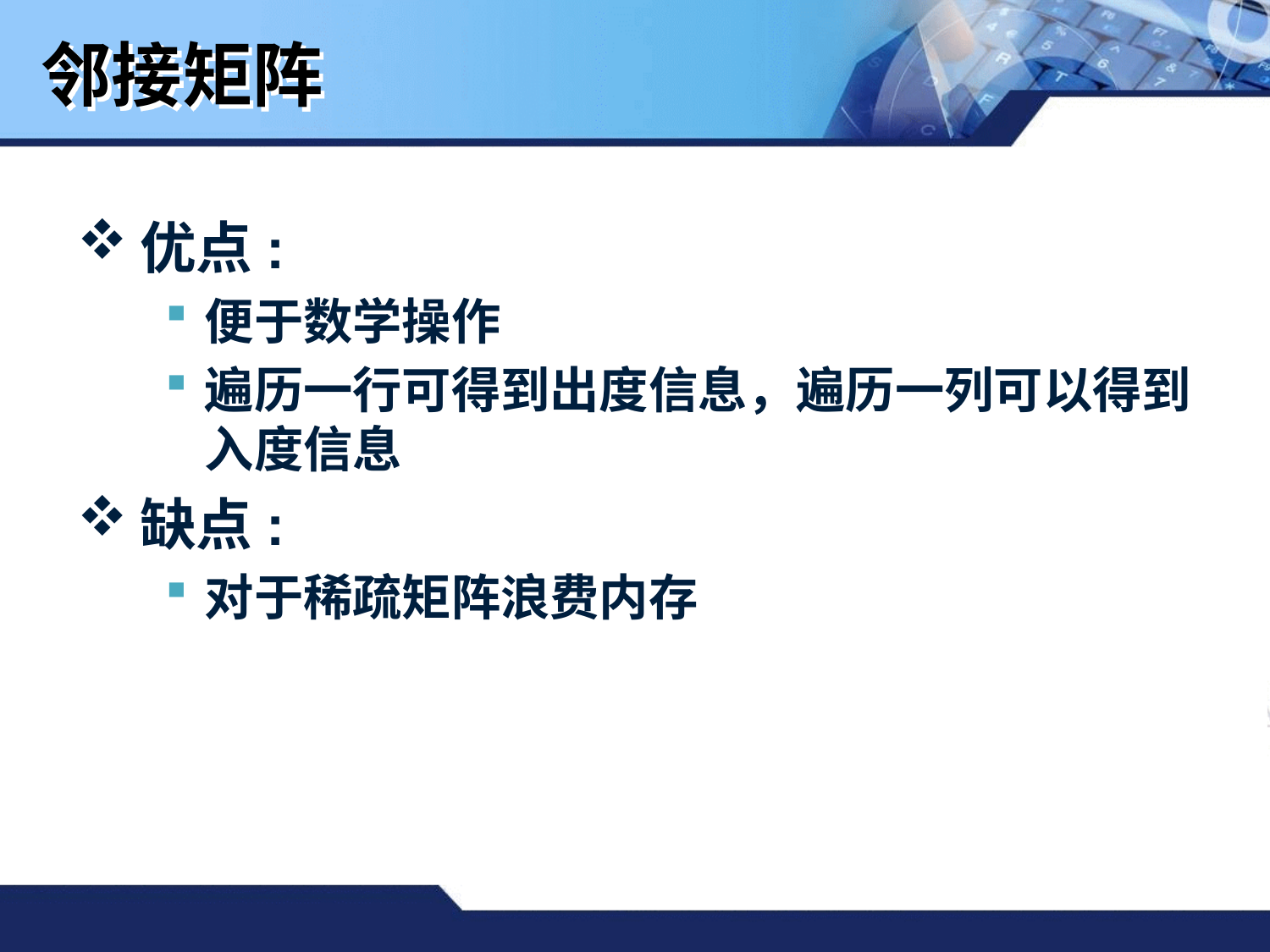

# 邻接矩阵
优点:
便于数学操作
遍历一行可得到出度信息，遍历一列可以得到入度信息
缺点:
对于稀疏矩阵浪费内存